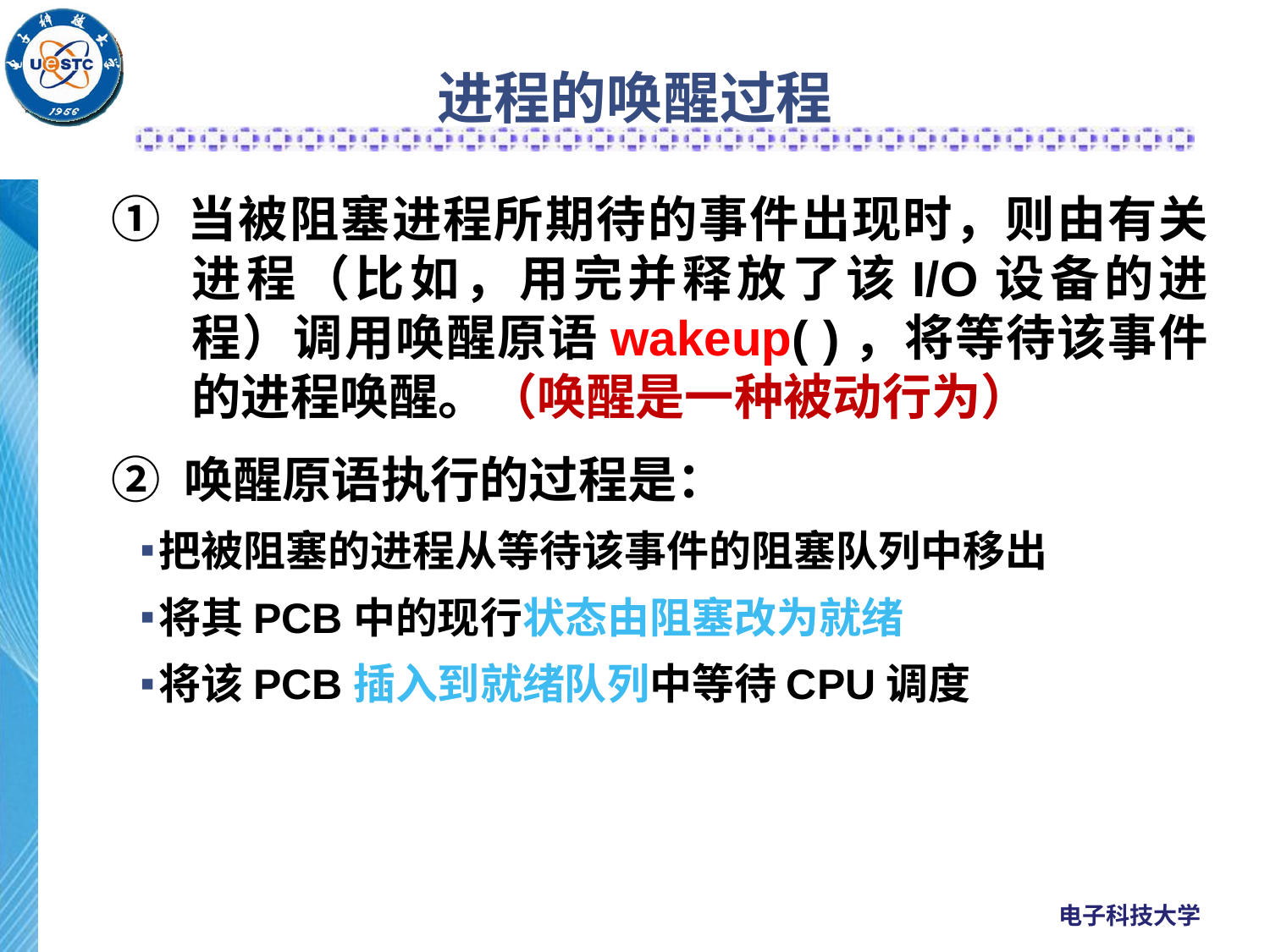

# 进程的唤醒过程
① 当被阻塞进程所期待的事件出现时，则由有关进程（比如，用完并释放了该I/O设备的进程）调用唤醒原语wakeup( )，将等待该事件的进程唤醒。（唤醒是一种被动行为）
② 唤醒原语执行的过程是：
把被阻塞的进程从等待该事件的阻塞队列中移出
将其PCB中的现行状态由阻塞改为就绪
将该PCB插入到就绪队列中等待CPU调度